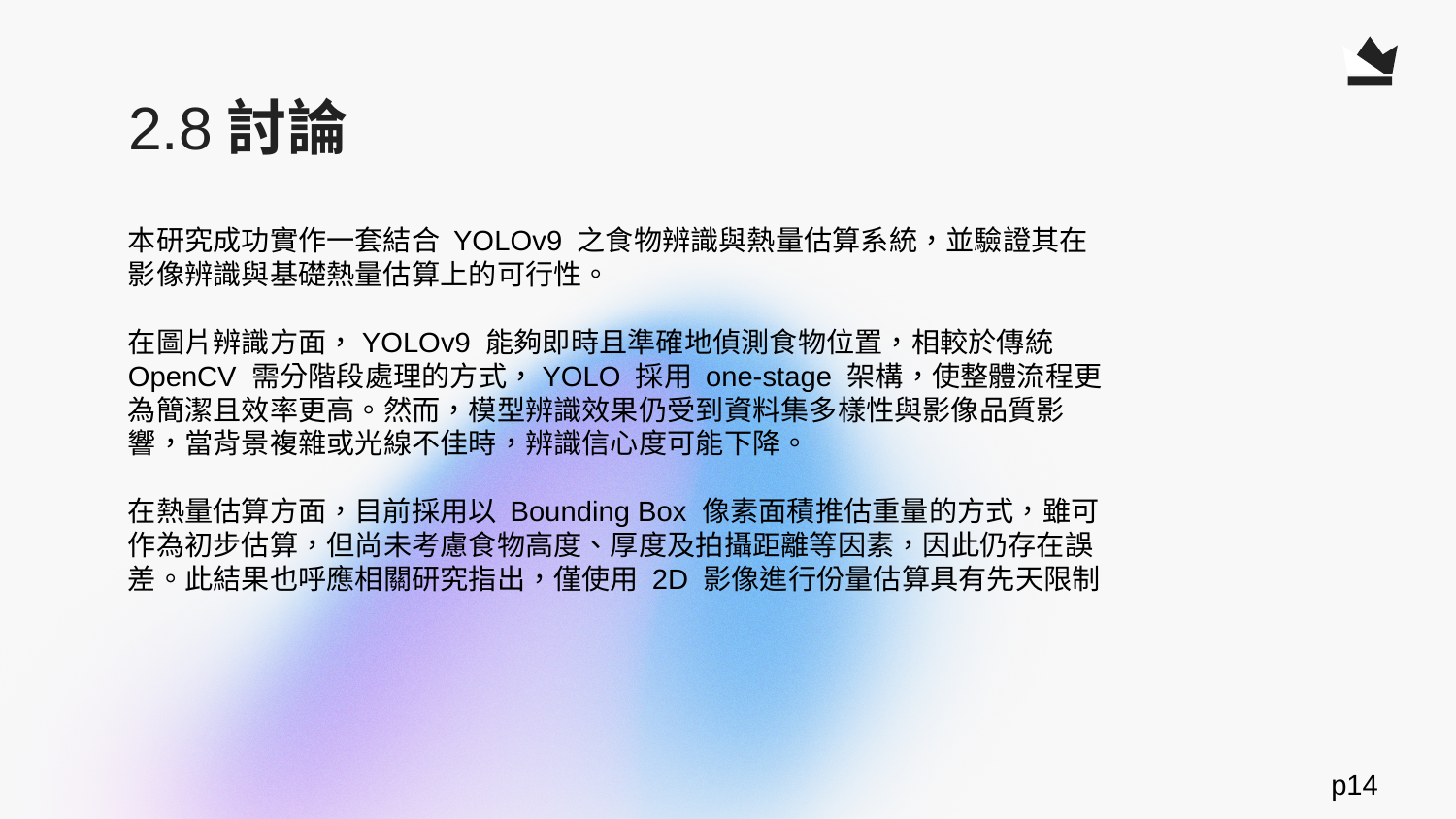

# 2.8討論
本研究成功實作一套結合 YOLOv9 之食物辨識與熱量估算系統，並驗證其在影像辨識與基礎熱量估算上的可行性。

在圖片辨識方面，YOLOv9 能夠即時且準確地偵測食物位置，相較於傳統 OpenCV 需分階段處理的方式，YOLO 採用 one-stage 架構，使整體流程更為簡潔且效率更高。然而，模型辨識效果仍受到資料集多樣性與影像品質影響，當背景複雜或光線不佳時，辨識信心度可能下降。

在熱量估算方面，目前採用以 Bounding Box 像素面積推估重量的方式，雖可作為初步估算，但尚未考慮食物高度、厚度及拍攝距離等因素，因此仍存在誤差。此結果也呼應相關研究指出，僅使用 2D 影像進行份量估算具有先天限制
p14